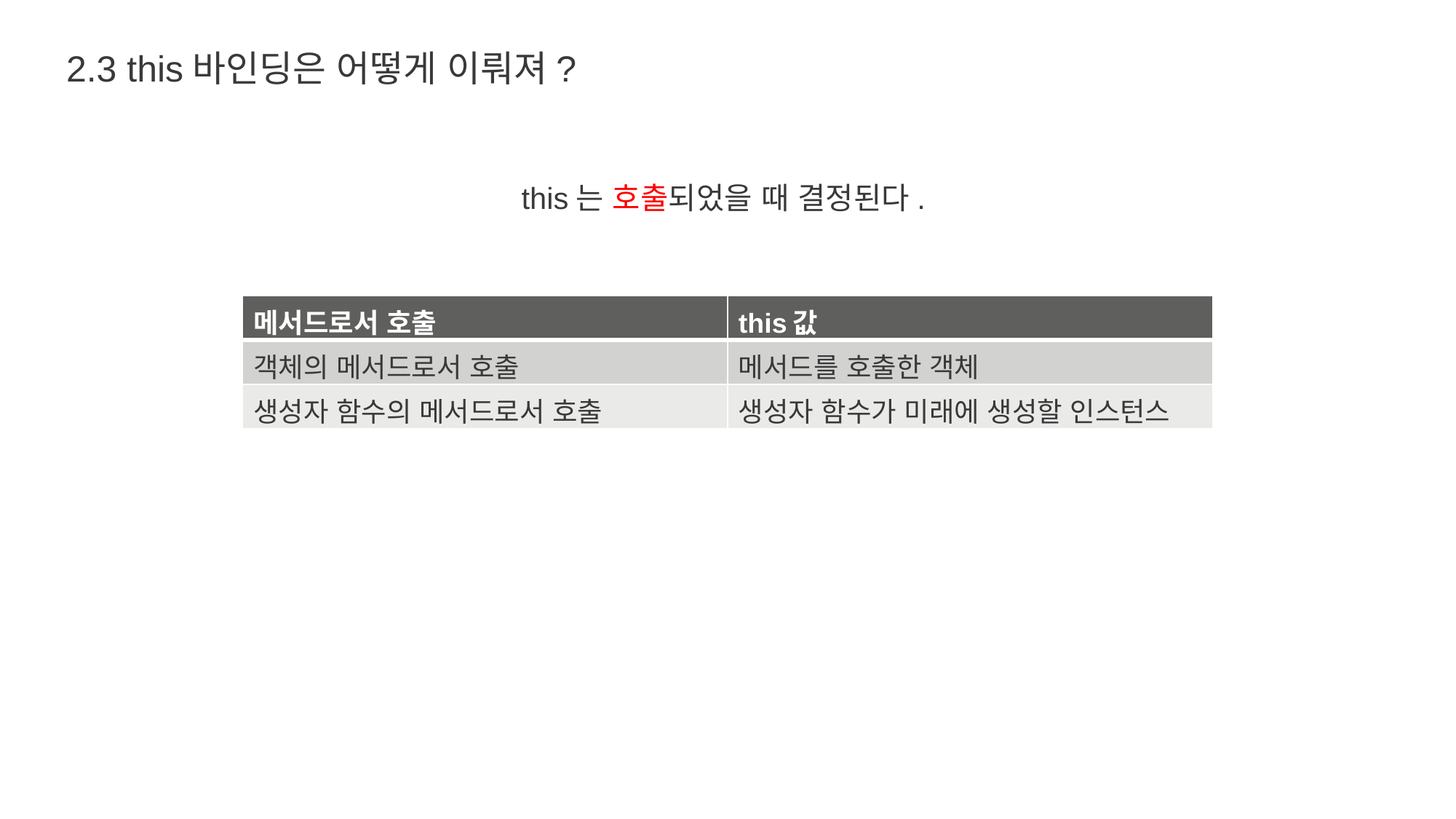

2.3 this바인딩은 어떻게 이뤄져?
this는 호출되었을 때 결정된다.
| 메서드로서 호출 | this값 |
| --- | --- |
| 객체의 메서드로서 호출 | 메서드를 호출한 객체 |
| 생성자 함수의 메서드로서 호출 | 생성자 함수가 미래에 생성할 인스턴스 |